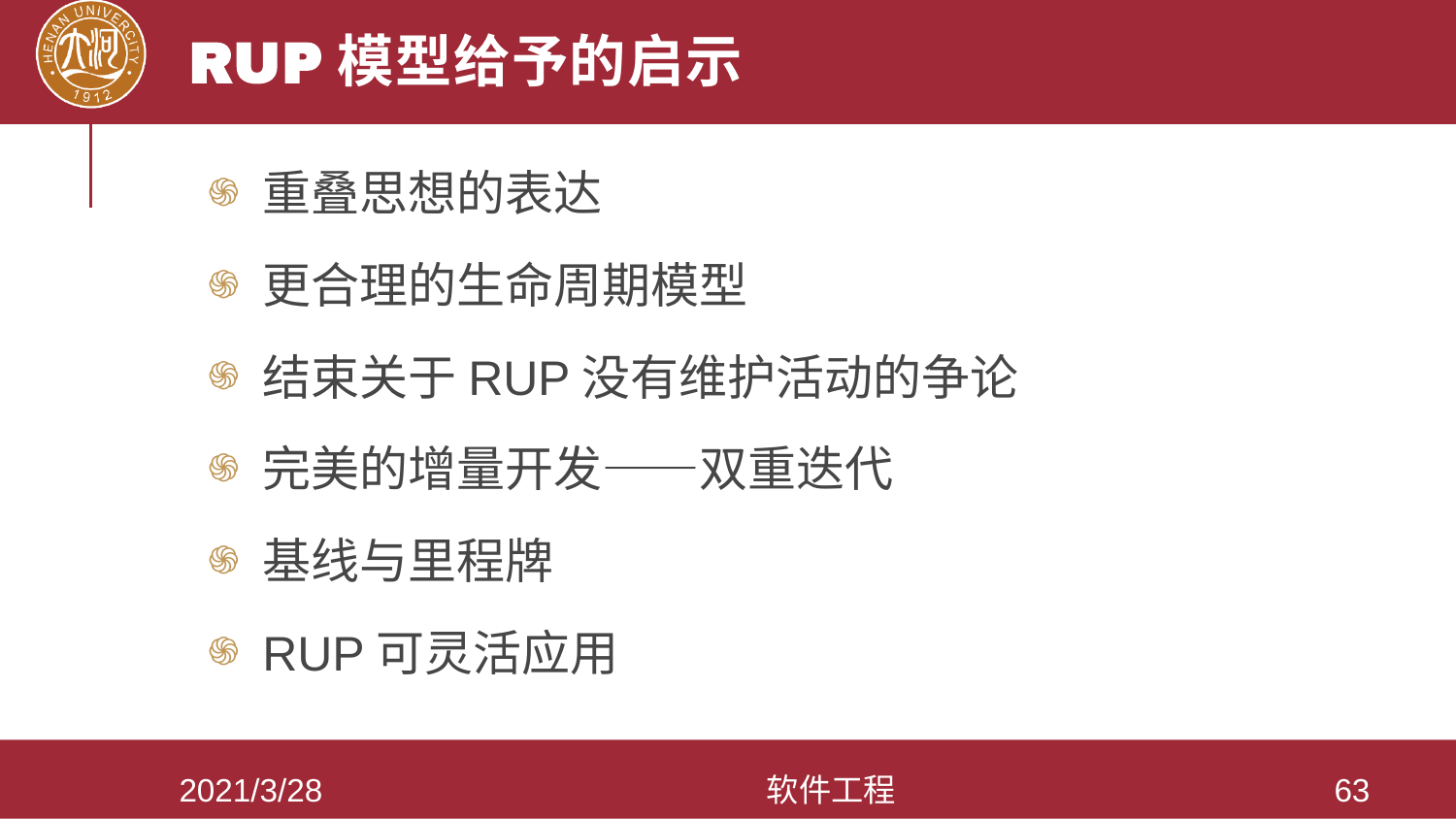

# RUP模型给予的启示
重叠思想的表达
更合理的生命周期模型
结束关于RUP没有维护活动的争论
完美的增量开发——双重迭代
基线与里程牌
RUP可灵活应用
2021/3/28
软件工程
63